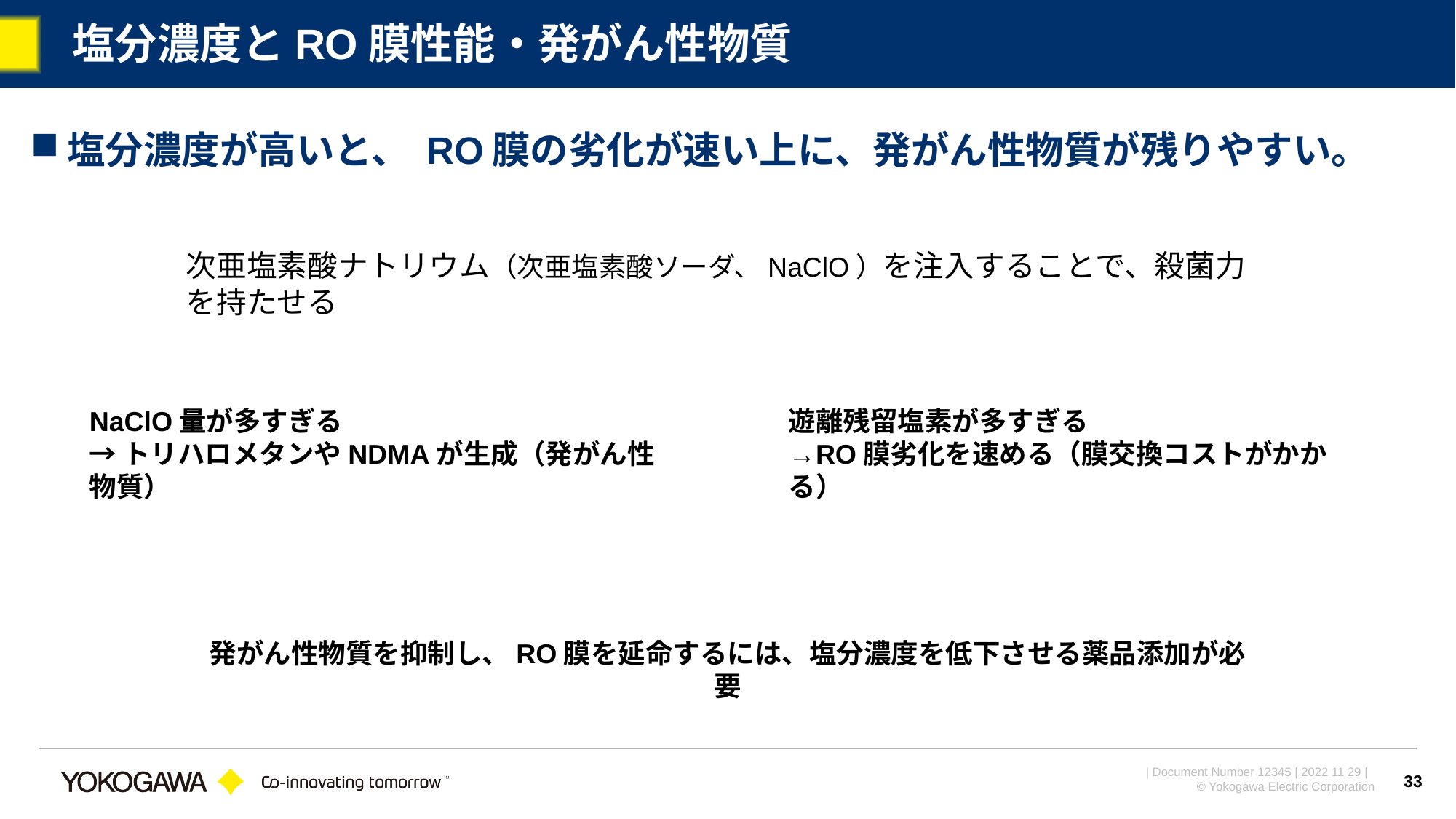

# 塩分濃度とRO膜性能・発がん性物質
塩分濃度が高いと、 RO膜の劣化が速い上に、発がん性物質が残りやすい。
次亜塩素酸ナトリウム（次亜塩素酸ソーダ、NaClO）を注入することで、殺菌力を持たせる
NaClO量が多すぎる
→トリハロメタンやNDMAが生成（発がん性物質）
遊離残留塩素が多すぎる
→RO膜劣化を速める（膜交換コストがかかる）
発がん性物質を抑制し、RO膜を延命するには、塩分濃度を低下させる薬品添加が必要
33